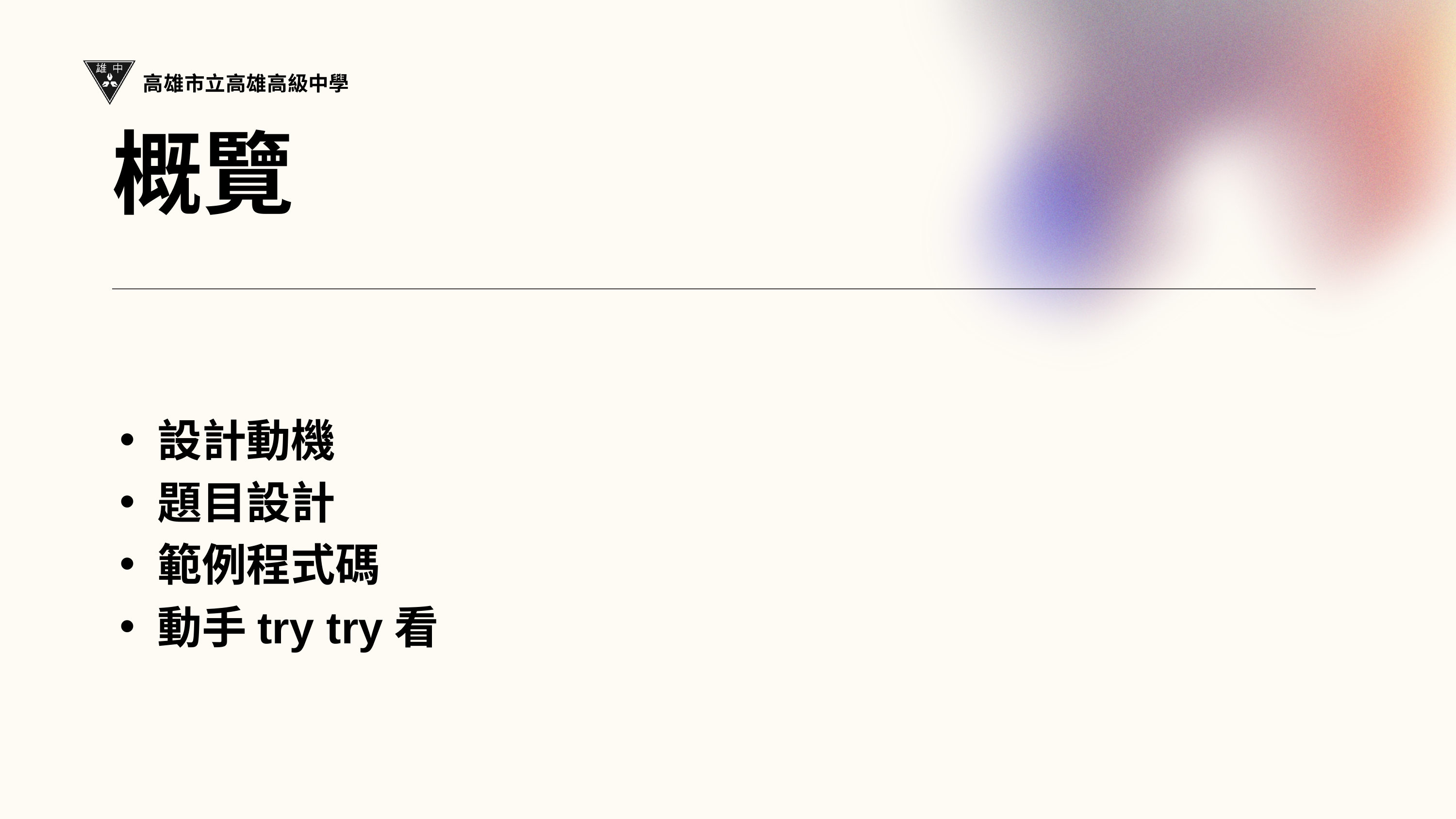

高雄市立高雄高級中學
概覽

設計動機
題目設計
範例程式碼
動手try try看